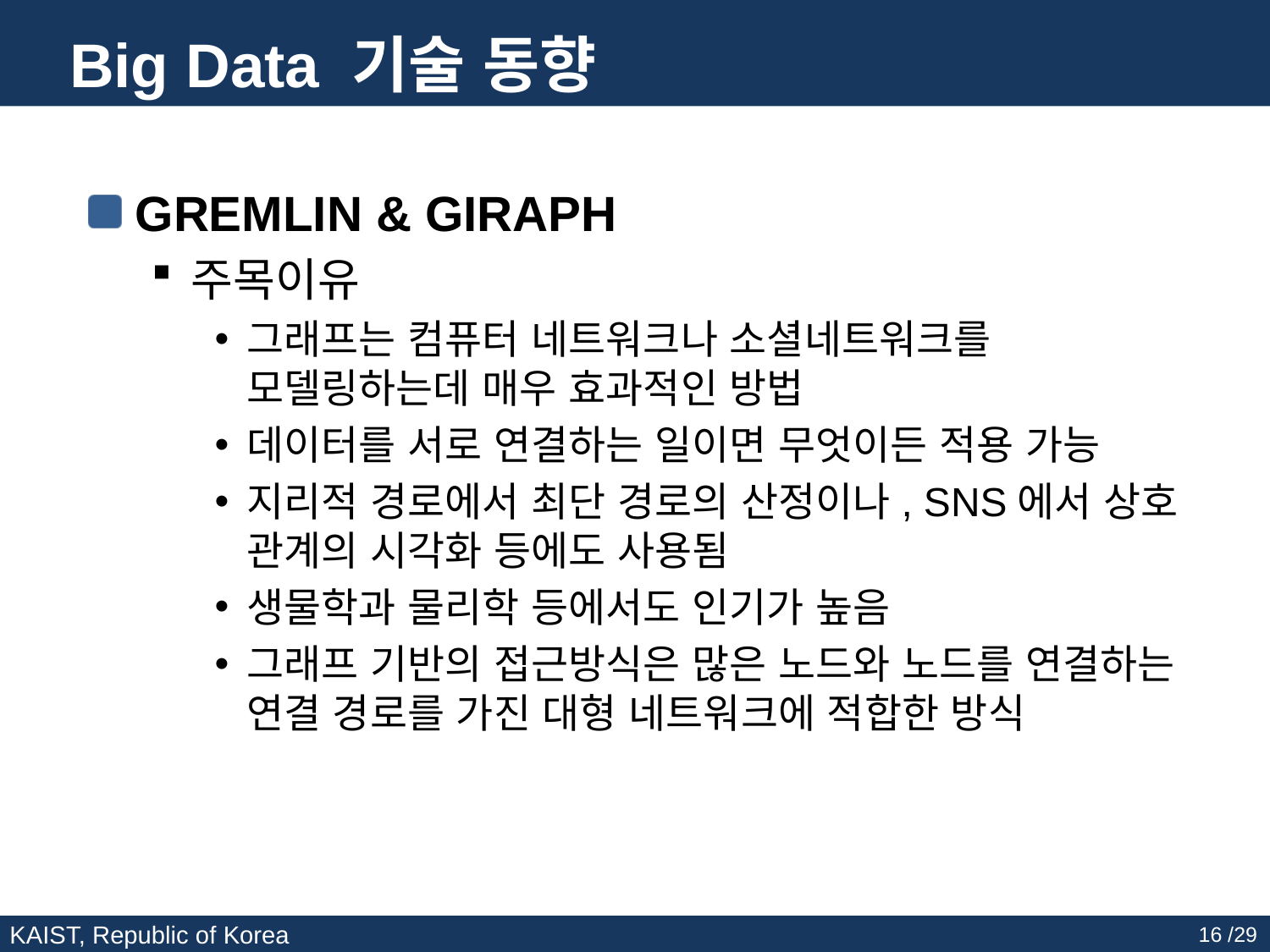

# Big Data 기술 동향
GREMLIN & GIRAPH
주목이유
그래프는 컴퓨터 네트워크나 소셜네트워크를 모델링하는데 매우 효과적인 방법
데이터를 서로 연결하는 일이면 무엇이든 적용 가능
지리적 경로에서 최단 경로의 산정이나, SNS에서 상호 관계의 시각화 등에도 사용됨
생물학과 물리학 등에서도 인기가 높음
그래프 기반의 접근방식은 많은 노드와 노드를 연결하는 연결 경로를 가진 대형 네트워크에 적합한 방식

16